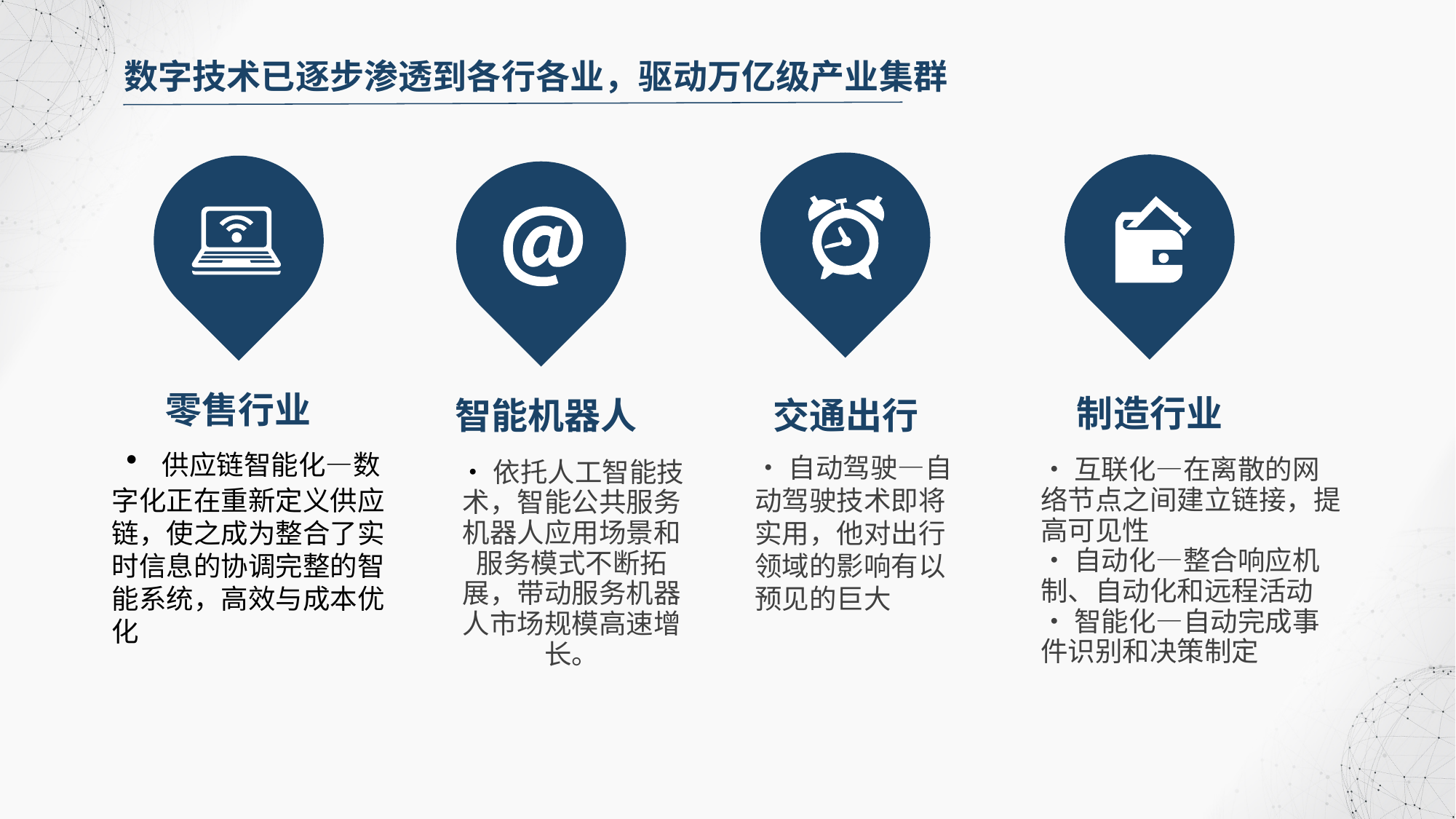

数字技术已逐步渗透到各行各业，驱动万亿级产业集群

零售行业
制造行业
智能机器人
交通出行
•供应链智能化—数字化正在重新定义供应链，使之成为整合了实时信息的协调完整的智能系统，高效与成本优化
•自动驾驶—自动驾驶技术即将实用，他对出行领域的影响有以预见的巨大
•互联化—在离散的网络节点之间建立链接，提高可见性
•自动化—整合响应机制、自动化和远程活动
•智能化—自动完成事件识别和决策制定
•依托人工智能技术，智能公共服务机器人应用场景和服务模式不断拓展，带动服务机器人市场规模高速增长。